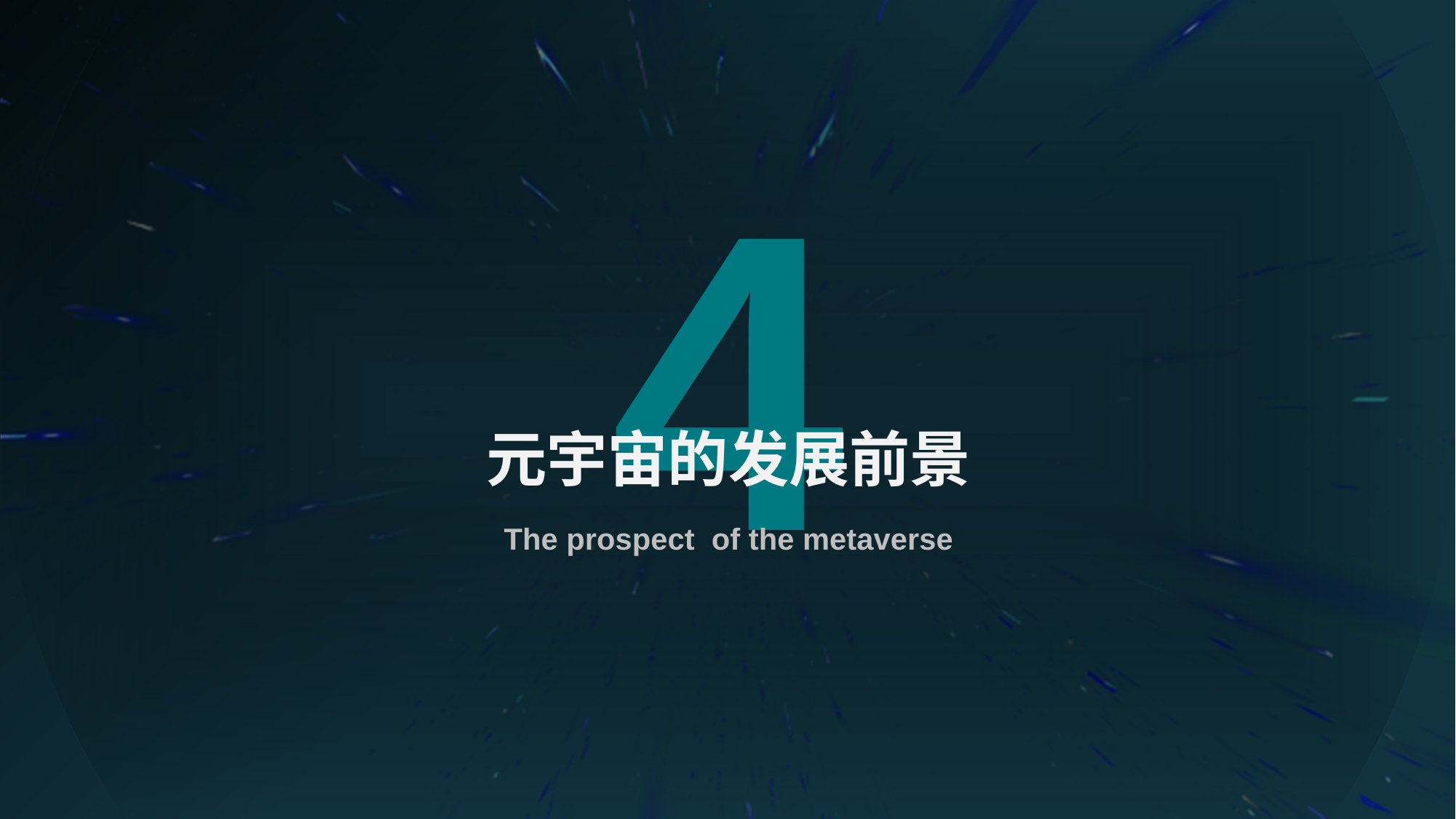

4
元宇宙的发展前景
The prospect  of the metaverse